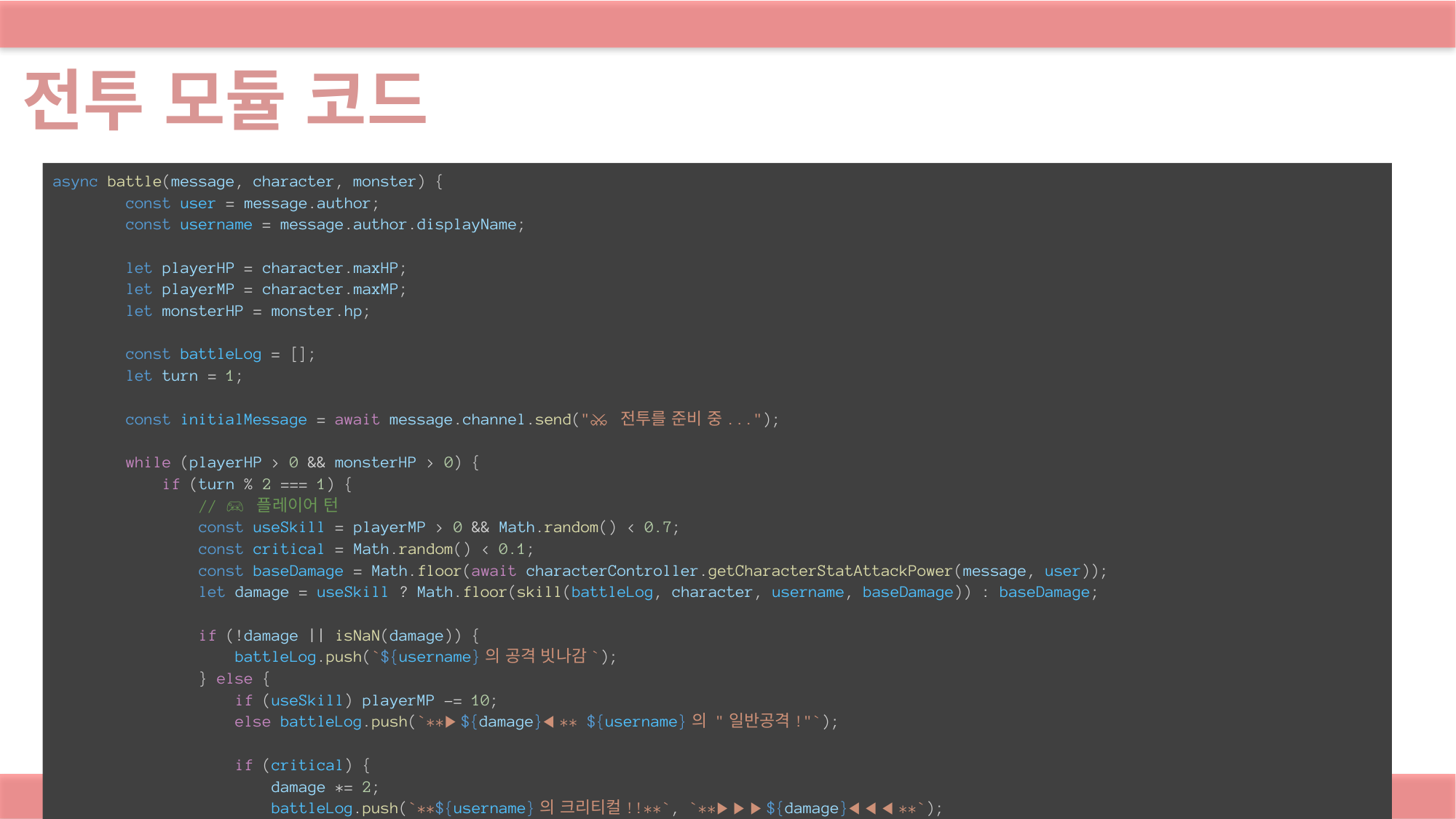

전투 모듈 코드
async battle(message, character, monster) {
        const user = message.author;
        const username = message.author.displayName;

        let playerHP = character.maxHP;
        let playerMP = character.maxMP;
        let monsterHP = monster.hp;

        const battleLog = [];
        let turn = 1;

        const initialMessage = await message.channel.send("⚔️ 전투를 준비 중...");

        while (playerHP > 0 && monsterHP > 0) {
            if (turn % 2 === 1) {
                // 🎮 플레이어 턴
                const useSkill = playerMP > 0 && Math.random() < 0.7;
                const critical = Math.random() < 0.1;
                const baseDamage = Math.floor(await characterController.getCharacterStatAttackPower(message, user));
                let damage = useSkill ? Math.floor(skill(battleLog, character, username, baseDamage)) : baseDamage;

                if (!damage || isNaN(damage)) {
                    battleLog.push(`${username}의 공격 빗나감`);
                } else {
                    if (useSkill) playerMP -= 10;
                    else battleLog.push(`**▶${damage}◀** ${username}의 "일반공격!"`);

                    if (critical) {
                        damage *= 2;
                        battleLog.push(`**${username}의 크리티컬!!**`, `**▶▶▶${damage}◀◀◀**`);
                    }

                    monsterHP = Math.max(0, monsterHP - damage);
                }

            } else {
                // 몬스터 턴
                const LUK = character.LUK || 0;
                const isThief = character.job === "도적";
                const isMage = character.job === "마법사";
                const isArcher = character.job === "궁수";

                const dodgeChance = Math.min(LUK * 0.5 + (isThief ? 10 : 0), 50);
                const isDodged = Math.random() * 100 < dodgeChance;

                if (isDodged) {
                    battleLog.push(`${username}가 공격을 회피!`);
                } else {
                    let damage = Math.floor(monster.STR * 2.5 * (0.8 + Math.random() * 0.4));

                    if (isMage && character.maxMP > 0) {
                        const mpBlock = Math.floor(damage * 0.7);
                        if (playerMP >= mpBlock) {
                            playerMP -= mpBlock;
                            damage -= mpBlock;
                            battleLog.push(`${username}가 MP ${mpBlock}를 소모하여 피해 감소`);
                        } else {
                            damage -= playerMP;
                            battleLog.push(`${username}가 MP ${playerMP}를 소모하여 피해 감소`);
                            playerMP = 0;
                        }
                    }

                    if (isArcher && Math.random() < 0.25) {
                        const counterDamage = Math.floor((character.DEX || 0) * 1.2);
                        monsterHP -= counterDamage;
                        battleLog.push(`${username}의 반격 **▶${counterDamage}◀** `);
                    }

                    playerHP -= damage;
                    battleLog.push(`**▶${damage}◀** ${monster.name}의 공격`);
                }
            }

            await new Promise(resolve => setTimeout(resolve, 500));

            const getBar = (current, max) =>
                '●'.repeat(Math.max(0, Math.min(10, Math.floor((current / max) * 10)))) +
                '○'.repeat(Math.max(0, 10 - Math.floor((current / max) * 10))) +
                `  ${Math.max(0, current)} / ${max}`;

            const battleMessage = `
    │전투로그│
${battleLog.slice(-5).join('\n')}

**${username}**
【HP】 ${getBar(playerHP, character.maxHP)}
【MP】 ${getBar(playerMP, character.maxMP)}

**${monster.name}**
【HP】 ${getBar(monsterHP, monster.hp)}
            `;

            await initialMessage.edit({ content: battleMessage.slice(-2000) });
            turn++;
        }

        if (playerHP > 0) {
            const endMessage = await message.channel.send(`**⚔️ 전투 결과를 처리하는 중...**`);
            const playerExp = await characterController.getCharacterStatByKey(message, user, "exp");

            let lootItems = [];

            for (const drop of monster.dropTable) {
                if (Math.random() <= drop.chance) {
                    lootItems.push(drop.itemId);
                    await inventoryController.addItemToInventory(message, user, drop.itemId, 1);
                }
            }

            const lootDetails = await utility.getItemById({ id: lootItems });
            const lootMessage = lootDetails && lootDetails.length > 0
                ? `전리품으로 **${lootDetails.map(item => item.name).join(", ")}**을(를) 획득하고`
                : "전리품을 획득하지 못했지만";

            await accountController.updateBalance(message, user, monster.coin);
            await characterController.updateCharacterStat(message, user, "exp", playerExp + monster.exp);

            await endMessage.edit(
                `**${monster.name}**을(를) 처치했다!\n${lootMessage} **${monster.exp} exp**, **${monster.coin} 코인**을 얻었다!!`
            );

            await characterController.characterLevelup(message, user);
        } else {
            await message.channel.send(`**으악! 이건 진짜 아프다!**`);
            await message.channel.send(`당신은 ${monster.name}에게 치명적인 일격을 맞고 사망했다.`);
            await characterController.destroyCharacter(message, user);
        }
    },